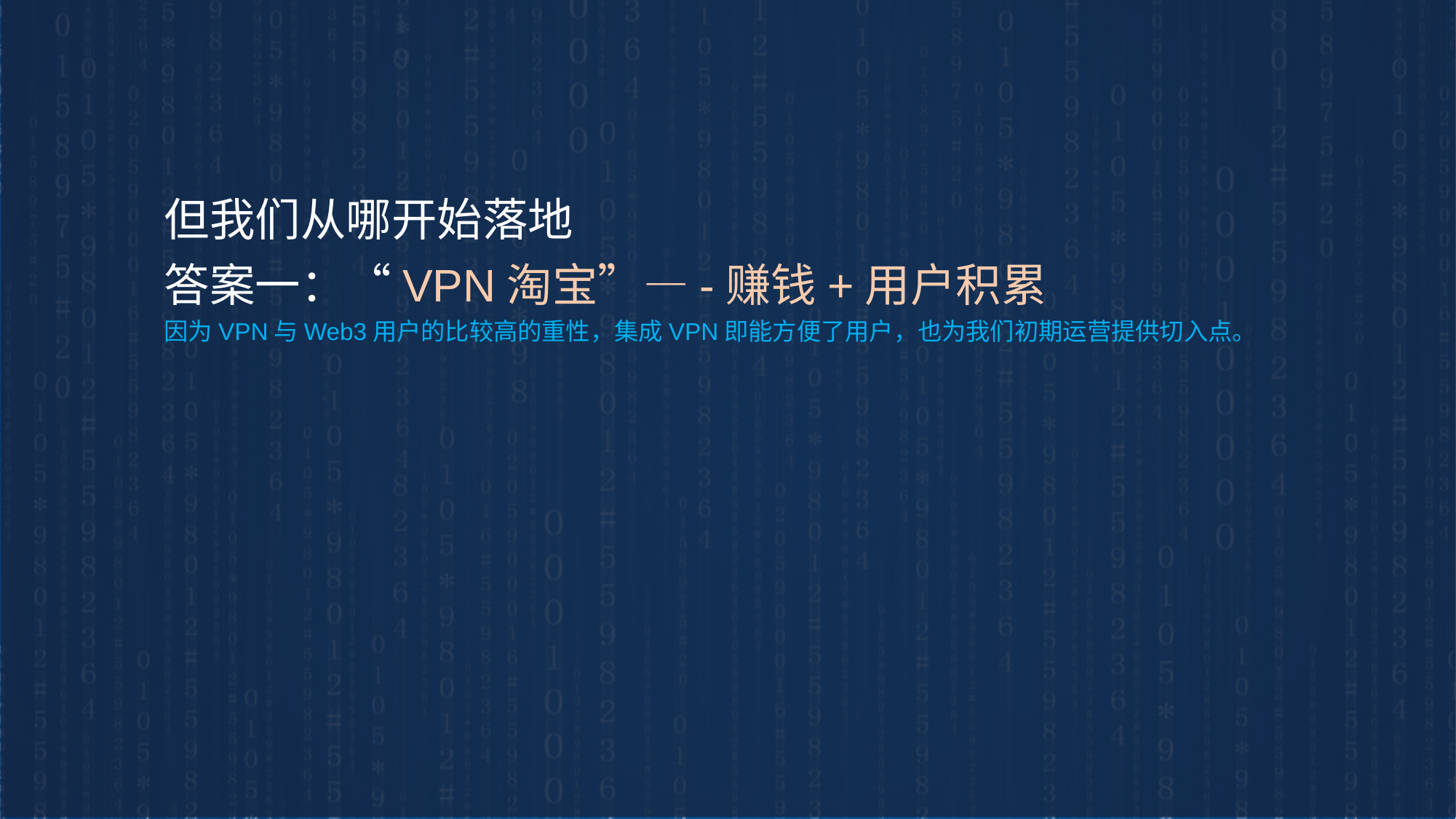

但我们从哪开始落地
答案一：“VPN淘宝”—-赚钱+用户积累
因为VPN与Web3用户的比较高的重性，集成VPN即能方便了用户，也为我们初期运营提供切入点。